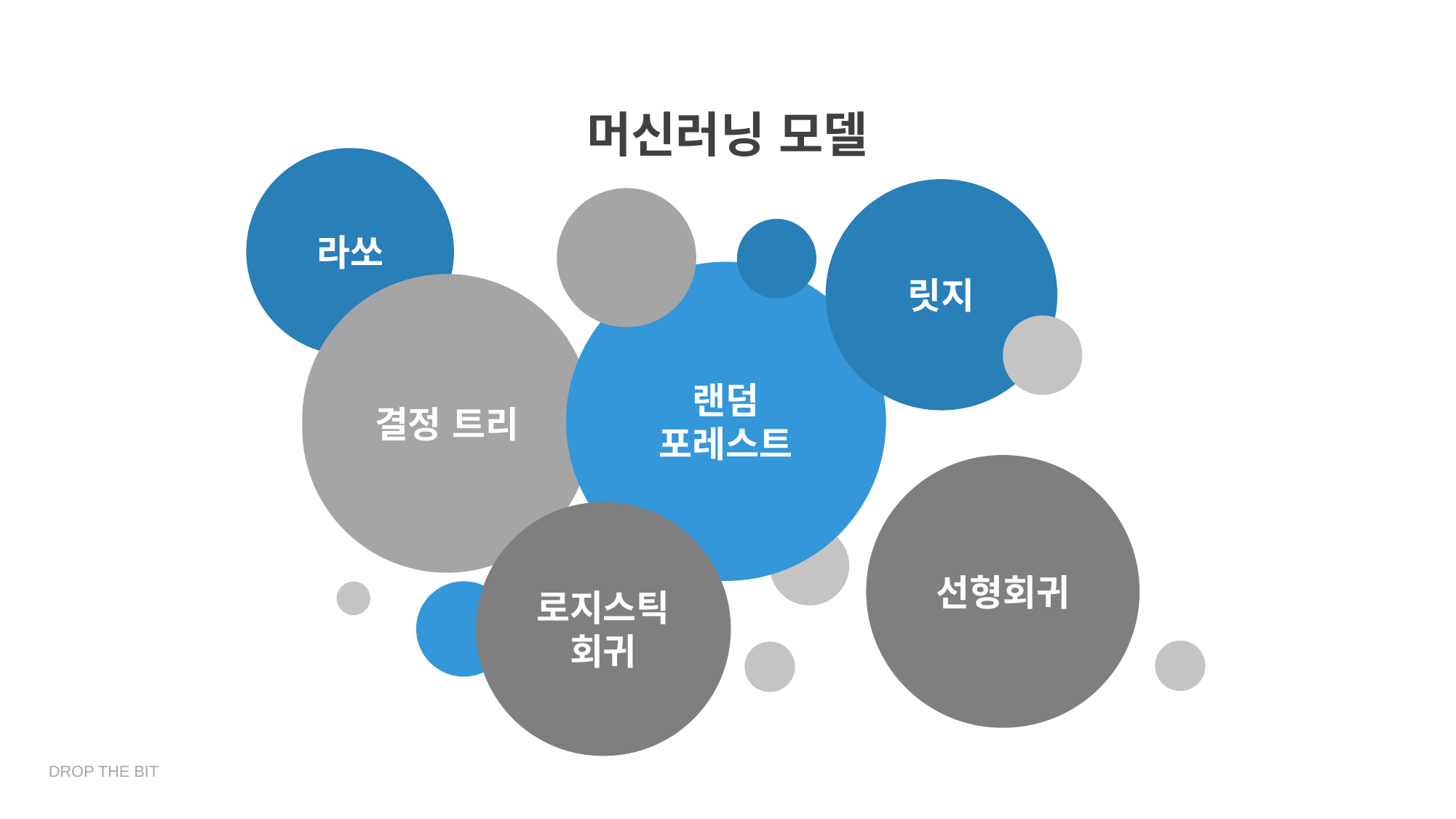

머신러닝 모델
라쏘
릿지

랜덤
포레스트
결정 트리

선형회귀
로지스틱 회귀

DROP THE BIT